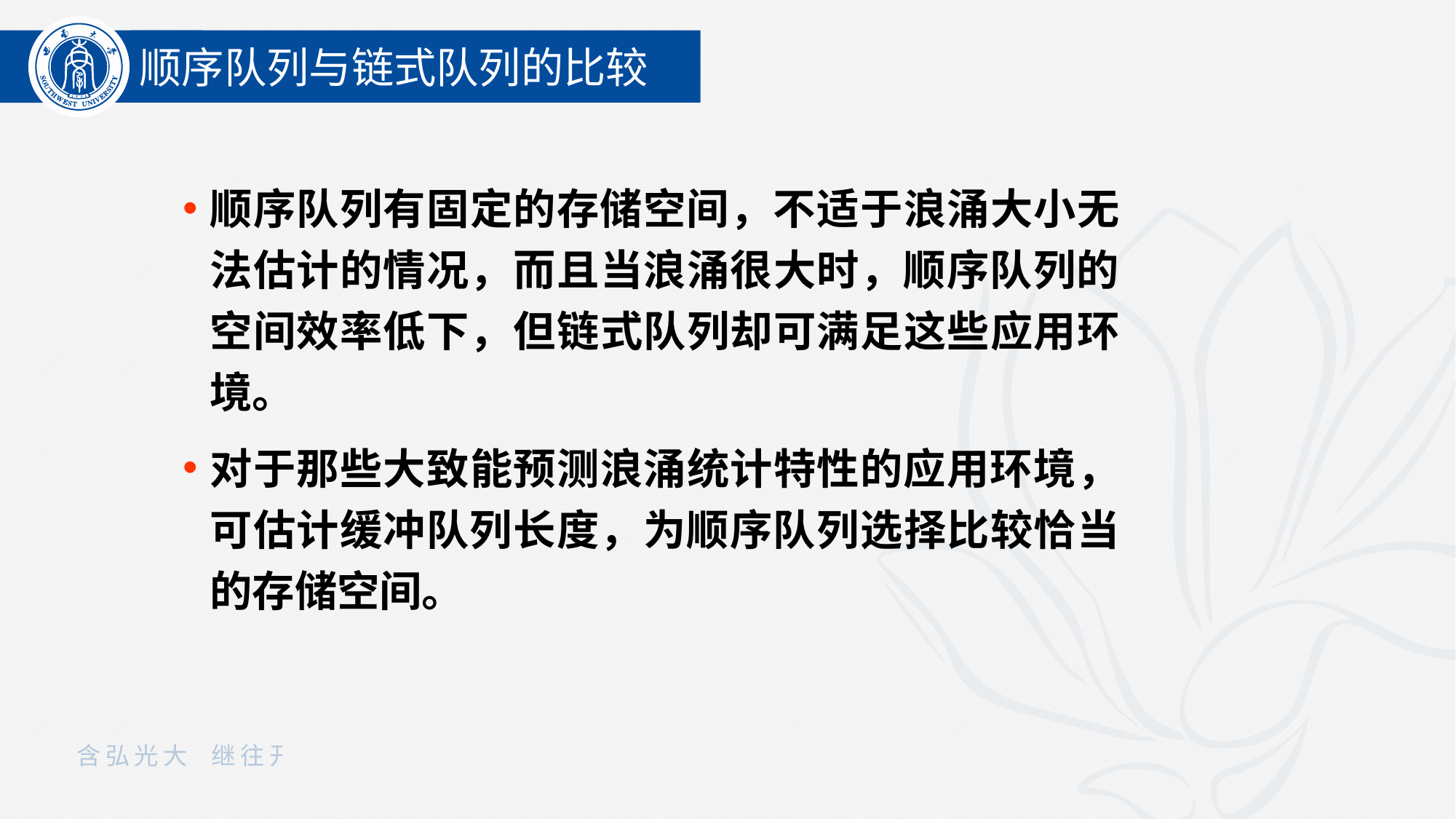

顺序队列与链式队列的比较
顺序队列有固定的存储空间，不适于浪涌大小无法估计的情况，而且当浪涌很大时，顺序队列的空间效率低下，但链式队列却可满足这些应用环境。
对于那些大致能预测浪涌统计特性的应用环境，可估计缓冲队列长度，为顺序队列选择比较恰当的存储空间。